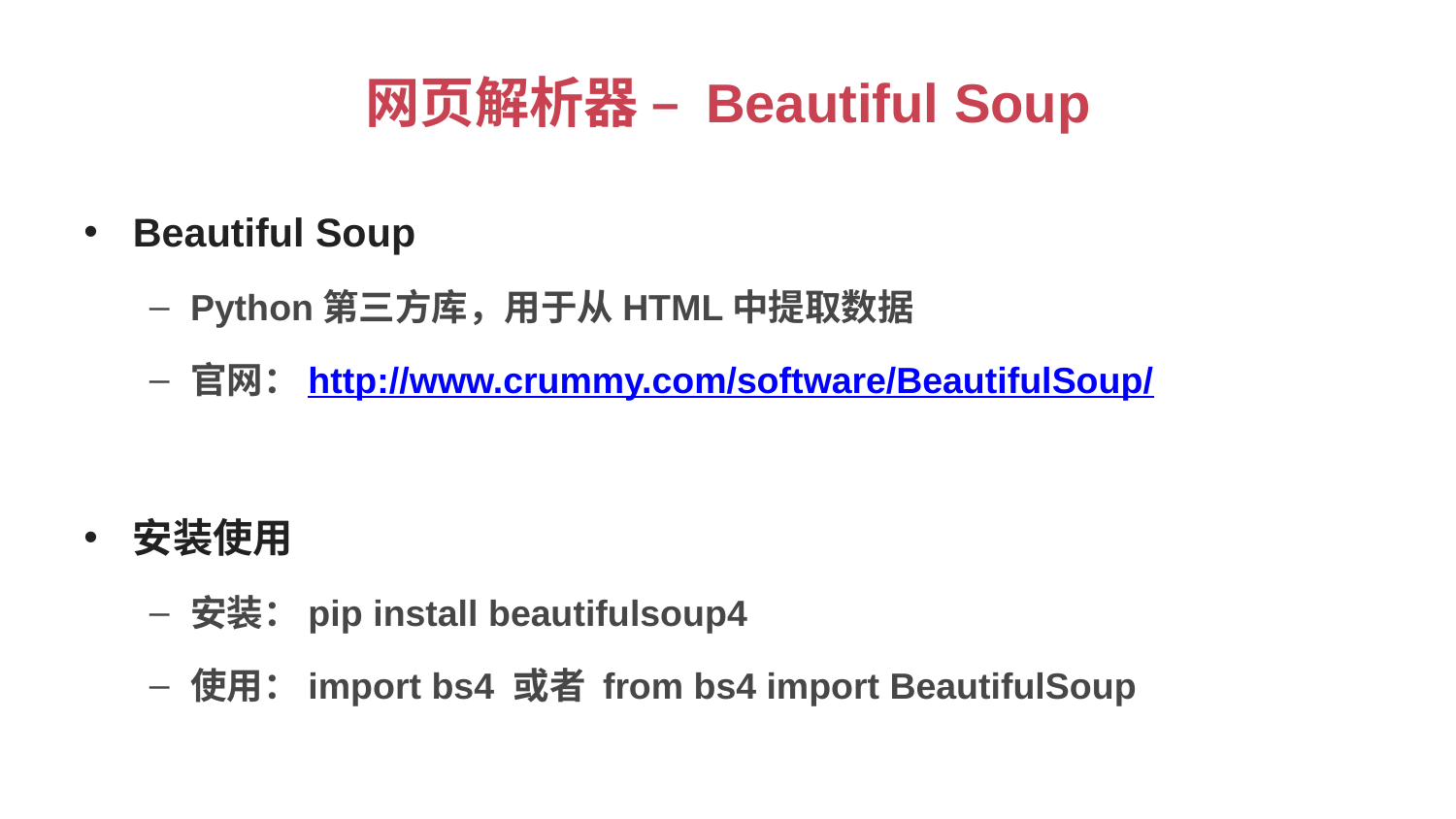

# 网页解析器 – Beautiful Soup
Beautiful Soup
Python第三方库，用于从HTML中提取数据
官网：http://www.crummy.com/software/BeautifulSoup/

安装使用
安装：pip install beautifulsoup4
使用：import bs4 或者 from bs4 import BeautifulSoup